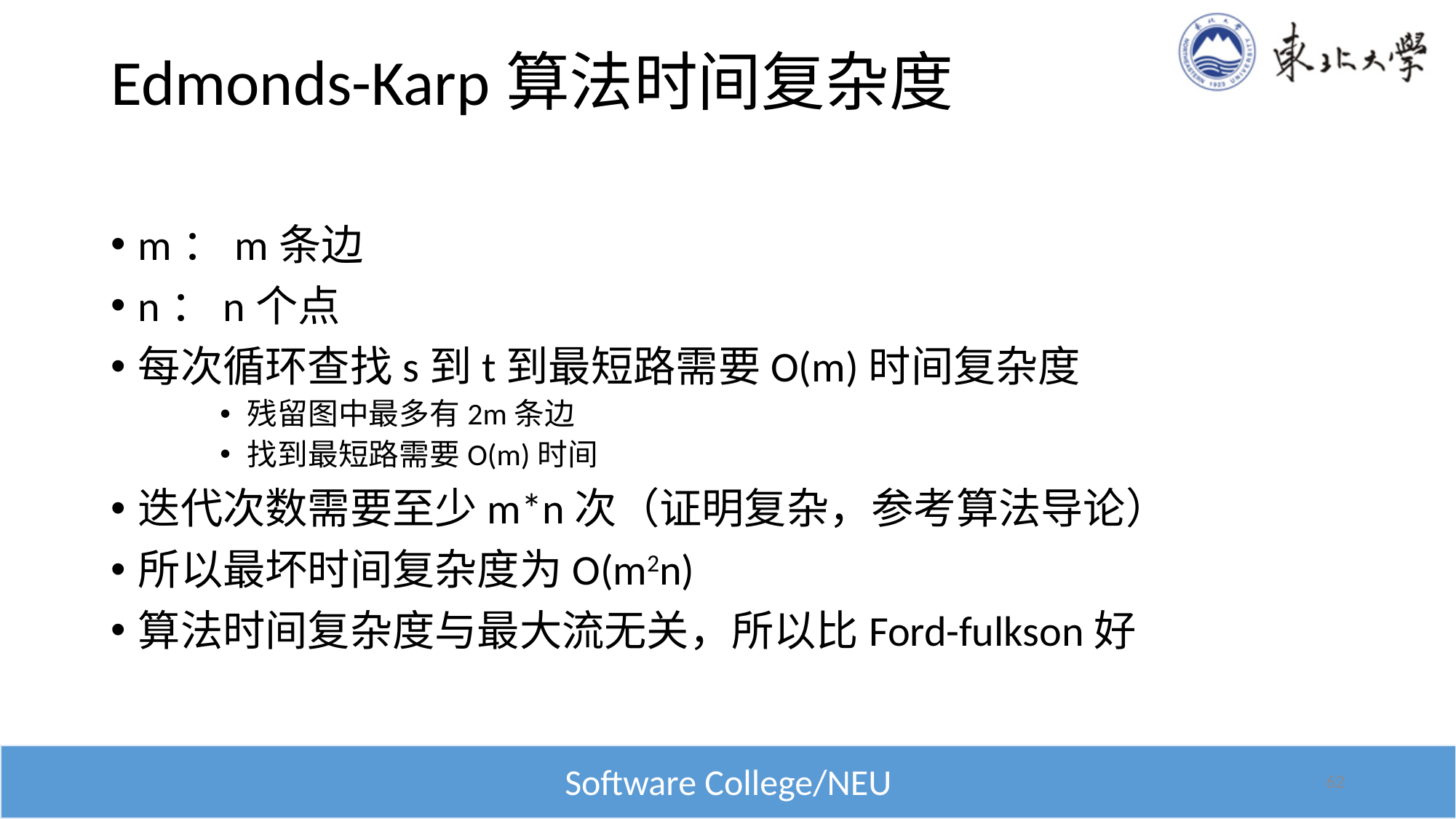

# Edmonds-Karp算法时间复杂度
m：m条边
n：n个点
每次循环查找s到t到最短路需要O(m)时间复杂度
残留图中最多有2m条边
找到最短路需要O(m)时间
迭代次数需要至少m*n次（证明复杂，参考算法导论）
所以最坏时间复杂度为O(m2n)
算法时间复杂度与最大流无关，所以比Ford-fulkson好